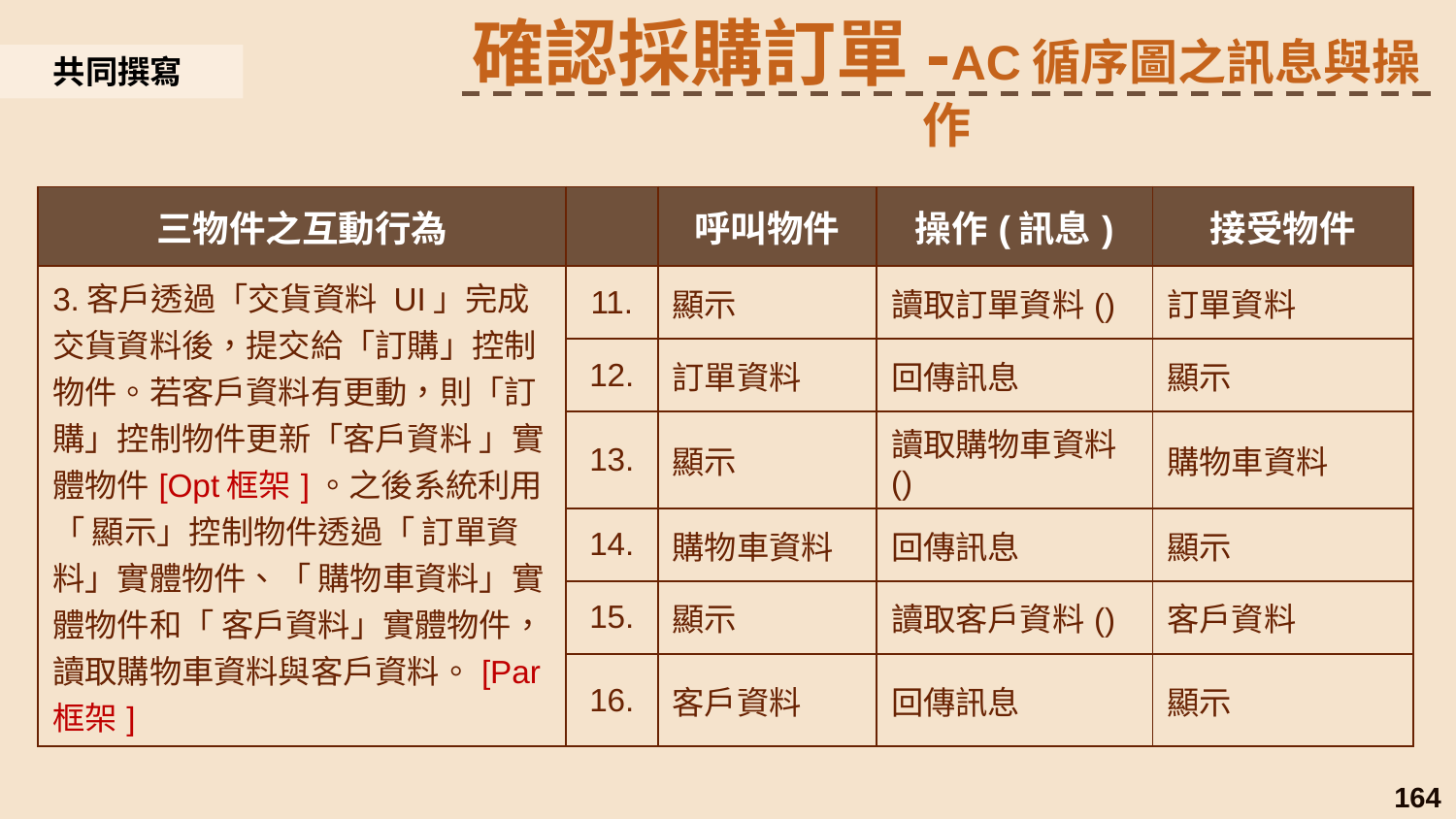

確認採購訂單-AC循序圖之訊息與操作

共同撰寫
| 三物件之互動行為 |  | 呼叫物件 | 操作(訊息) | 接受物件 |
| --- | --- | --- | --- | --- |
| 3.客戶透過「交貨資料 UI」完成交貨資料後，提交給「訂購」控制物件。若客戶資料有更動，則「訂購」控制物件更新「客戶資料 」實體物件[Opt框架]。之後系統利用「 顯示」控制物件透過「 訂單資料」實體物件、「 購物車資料」實體物件和「 客戶資料」實體物件，讀取購物車資料與客戶資料。[Par框架] | 11. | 顯示 | 讀取訂單資料() | 訂單資料 |
|  | 12. | 訂單資料 | 回傳訊息 | 顯示 |
|  | 13. | 顯示 | 讀取購物車資料() | 購物車資料 |
|  | 14. | 購物車資料 | 回傳訊息 | 顯示 |
|  | 15. | 顯示 | 讀取客戶資料() | 客戶資料 |
|  | 16. | 客戶資料 | 回傳訊息 | 顯示 |
164